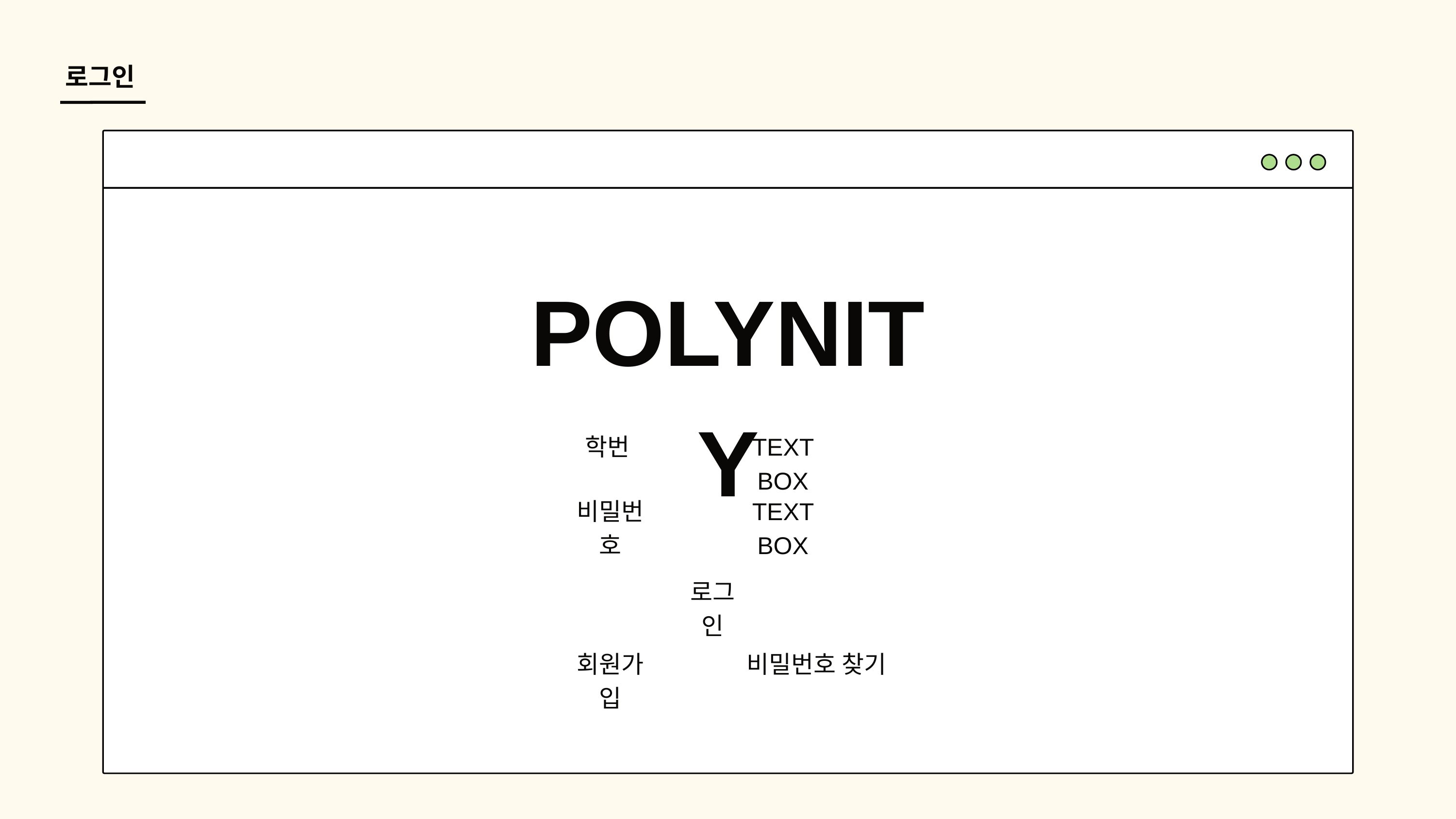

로그인

POLYNITY
학번
TEXT BOX
비밀번호
TEXT BOX
로그인
회원가입
비밀번호 찾기